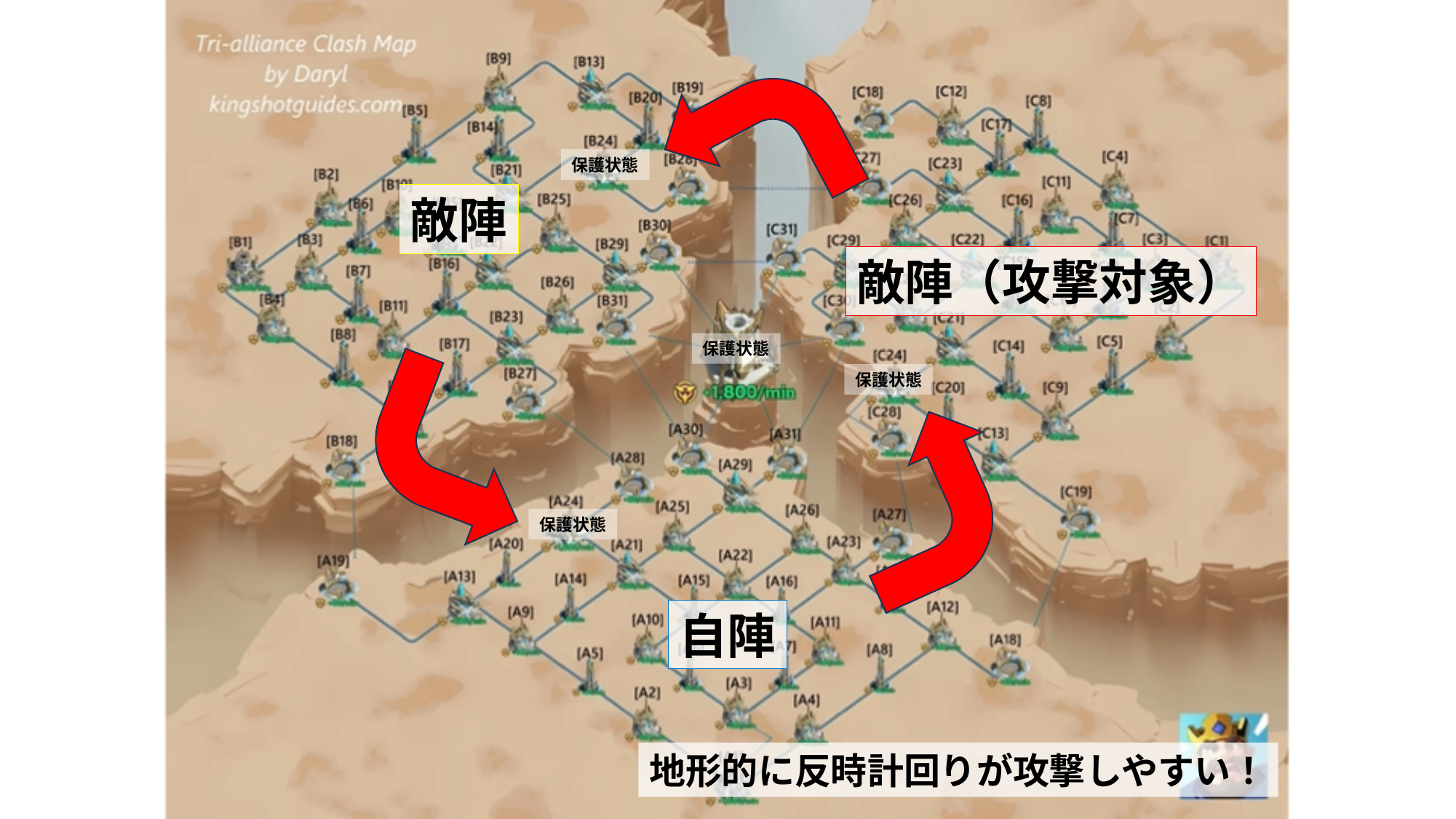

保護状態
敵陣
敵陣（攻撃対象）
保護状態
保護状態

保護状態
自陣
地形的に反時計回りが攻撃しやすい！